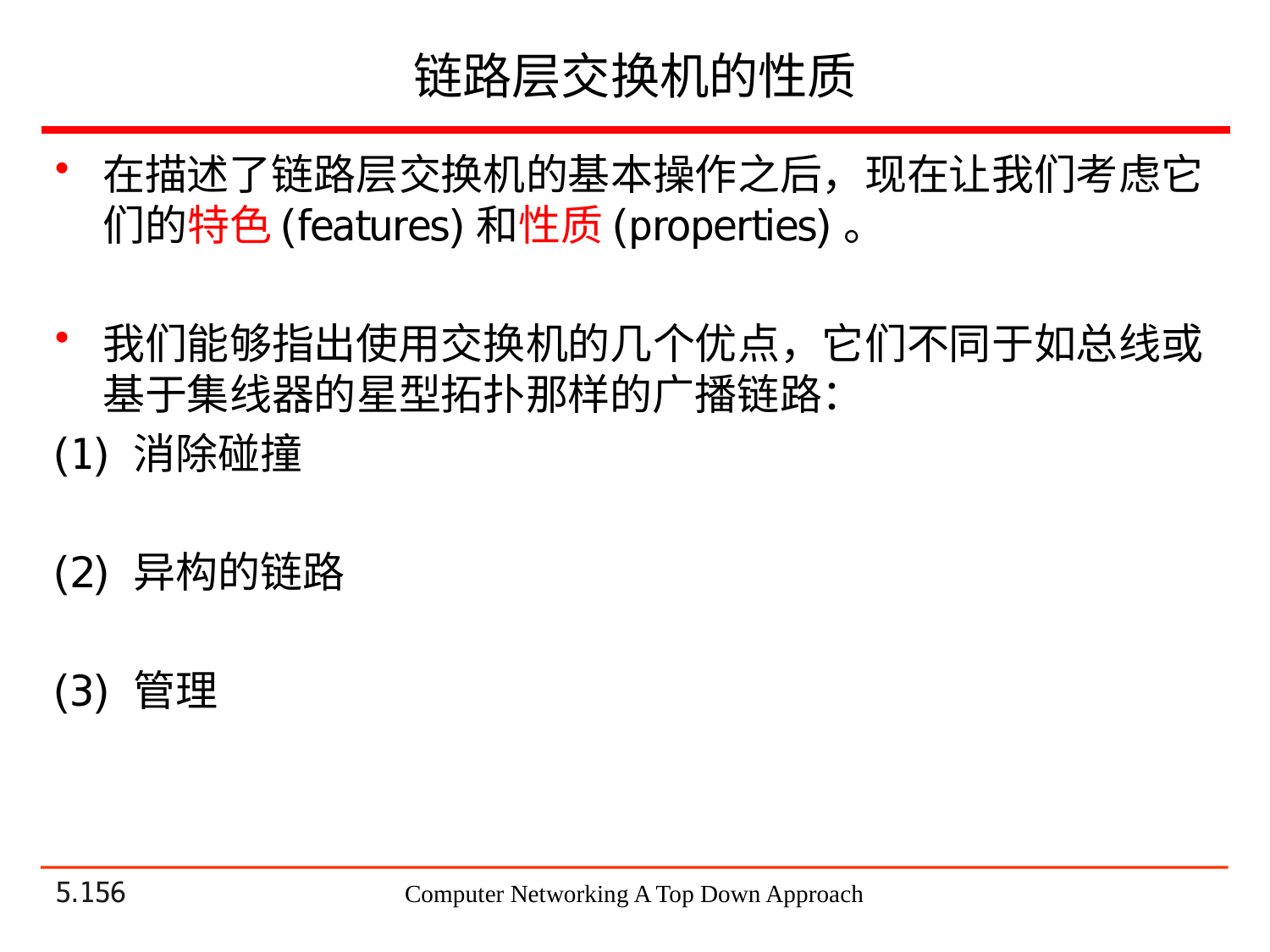

# 链路层交换机的性质
在描述了链路层交换机的基本操作之后，现在让我们考虑它们的特色(features)和性质(properties)。

我们能够指出使用交换机的几个优点，它们不同于如总线或基于集线器的星型拓扑那样的广播链路：
(1) 消除碰撞

(2) 异构的链路

(3) 管理